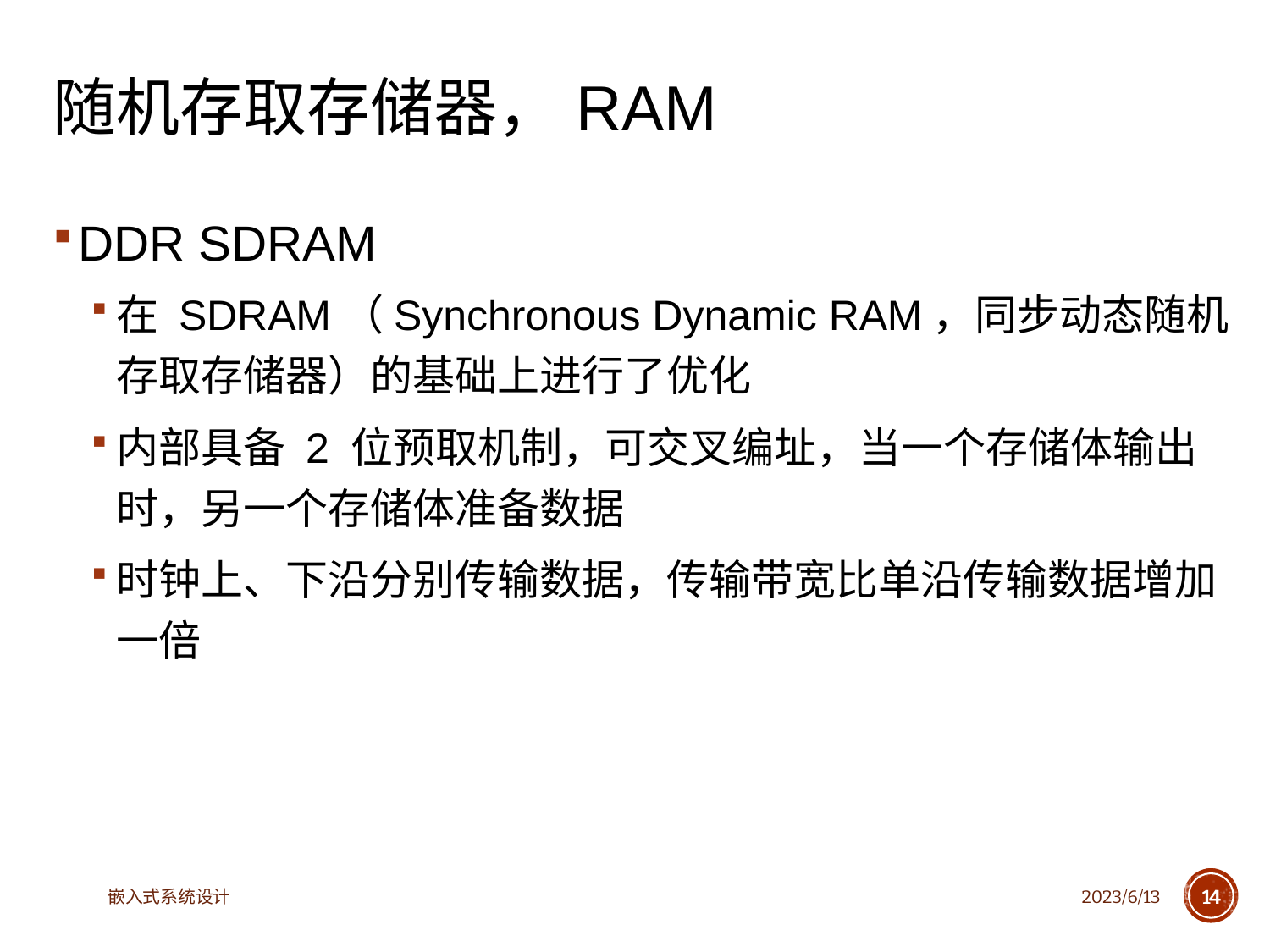

# 随机存取存储器，RAM
DDR SDRAM
在 SDRAM（Synchronous Dynamic RAM，同步动态随机存取存储器）的基础上进行了优化
内部具备 2 位预取机制，可交叉编址，当一个存储体输出时，另一个存储体准备数据
时钟上、下沿分别传输数据，传输带宽比单沿传输数据增加一倍

嵌入式系统设计
2023/6/13
14